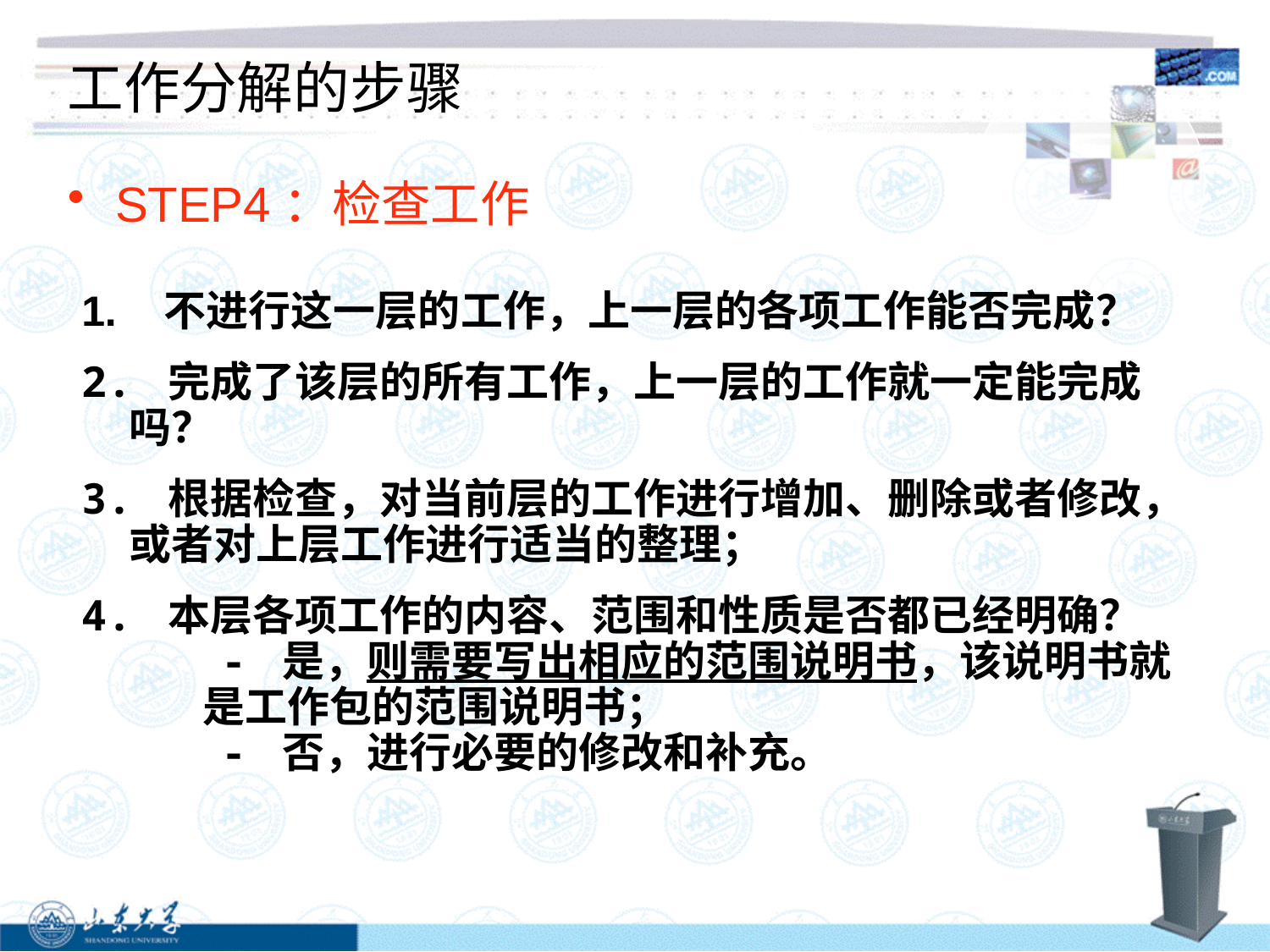

# 工作分解的步骤
STEP4：检查工作
1.  不进行这一层的工作，上一层的各项工作能否完成？
2. 完成了该层的所有工作，上一层的工作就一定能完成吗？
3. 根据检查，对当前层的工作进行增加、删除或者修改，或者对上层工作进行适当的整理；
4. 本层各项工作的内容、范围和性质是否都已经明确？
   - 是，则需要写出相应的范围说明书，该说明书就
     是工作包的范围说明书；
   - 否，进行必要的修改和补充。